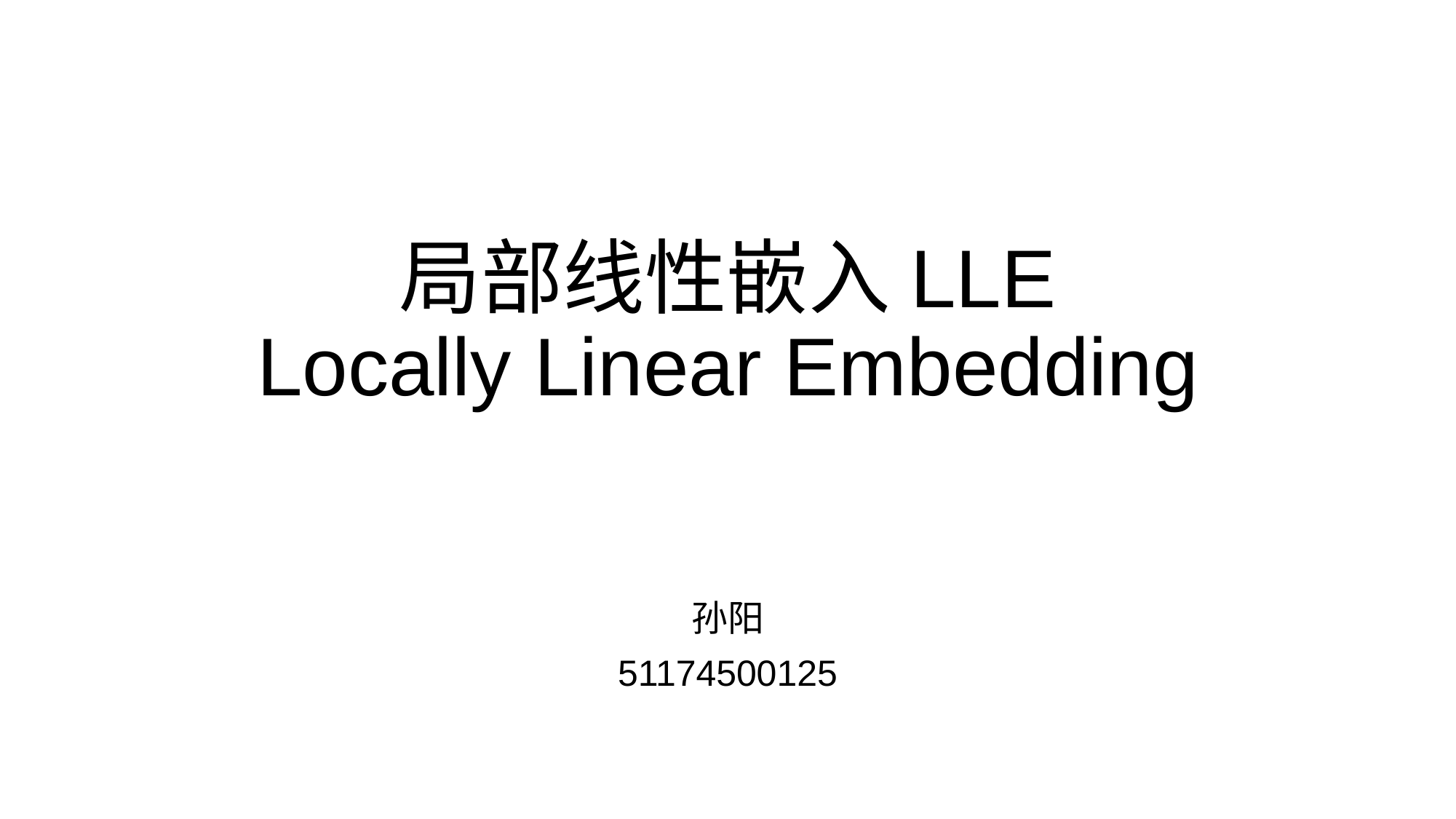

# 局部线性嵌入LLE Locally Linear Embedding
孙阳
51174500125